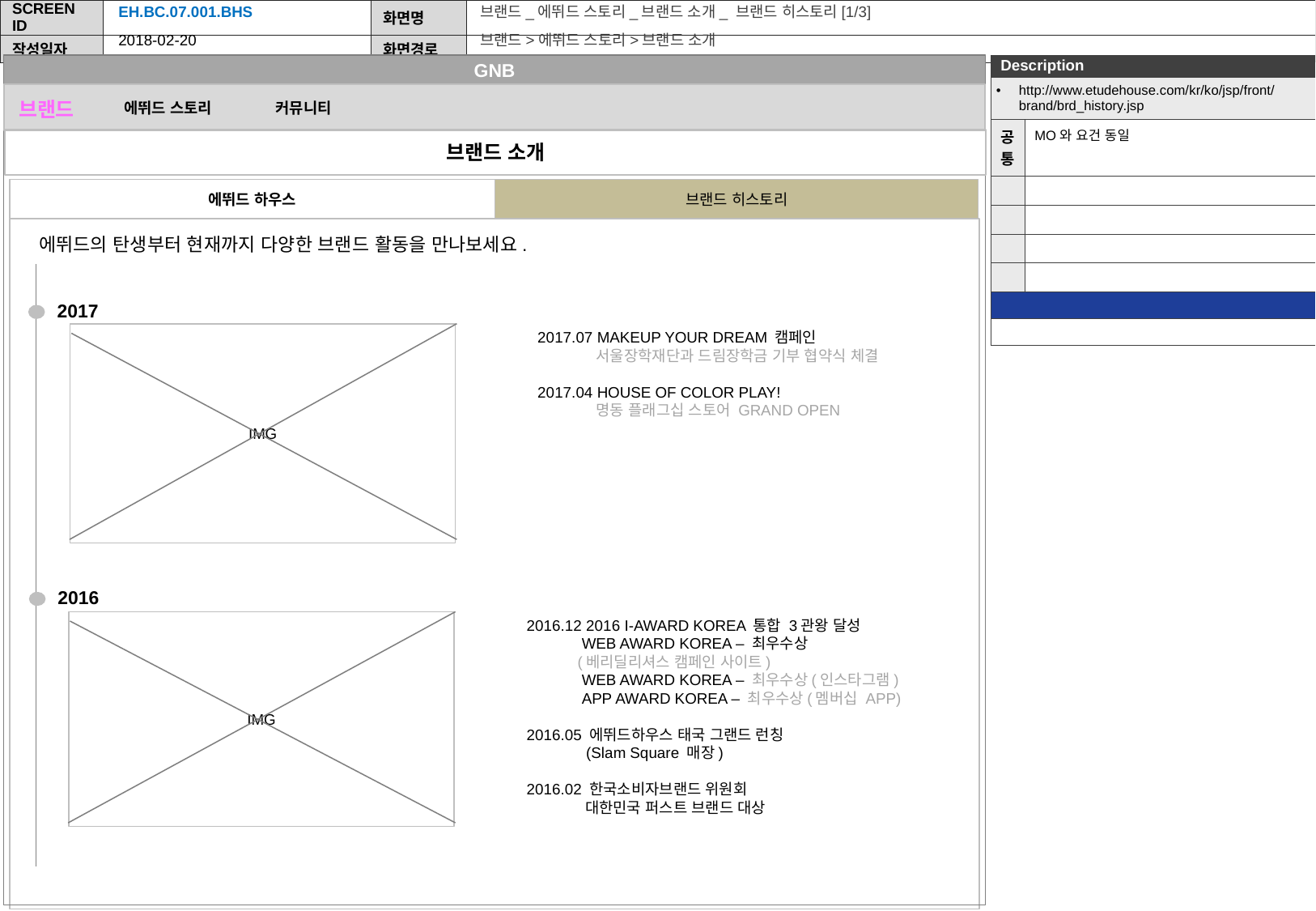

EH.BC.07.001.BHS
브랜드_에뛰드 스토리_브랜드 소개_ 브랜드 히스토리[1/3]
2018-02-20
브랜드>에뛰드 스토리>브랜드 소개

GNB
| Description |  |
| --- | --- |
| http://www.etudehouse.com/kr/ko/jsp/front/brand/brd\_history.jsp |  |
| 공통 | MO와 요건 동일 |
|  |  |
|  |  |
|  |  |
|  |  |
|  |  |
|  |  |

브랜드
에뛰드 스토리
커뮤니티
브랜드 소개
에뛰드 하우스
브랜드 히스토리

에뛰드의 탄생부터 현재까지 다양한 브랜드 활동을 만나보세요.
2017

2017.07 MAKEUP YOUR DREAM 캠페인
             서울장학재단과 드림장학금 기부 협약식 체결

2017.04 HOUSE OF COLOR PLAY!
             명동 플래그십 스토어 GRAND OPEN
IMG
2016

2016.12 2016 I-AWARD KOREA 통합 3관왕 달성
             WEB AWARD KOREA – 최우수상
            (베리딜리셔스 캠페인 사이트)
             WEB AWARD KOREA – 최우수상(인스타그램)
             APP AWARD KOREA – 최우수상(멤버십 APP)

2016.05 에뛰드하우스 태국 그랜드 런칭
              (Slam Square 매장)

2016.02 한국소비자브랜드 위원회
             대한민국 퍼스트 브랜드 대상
IMG